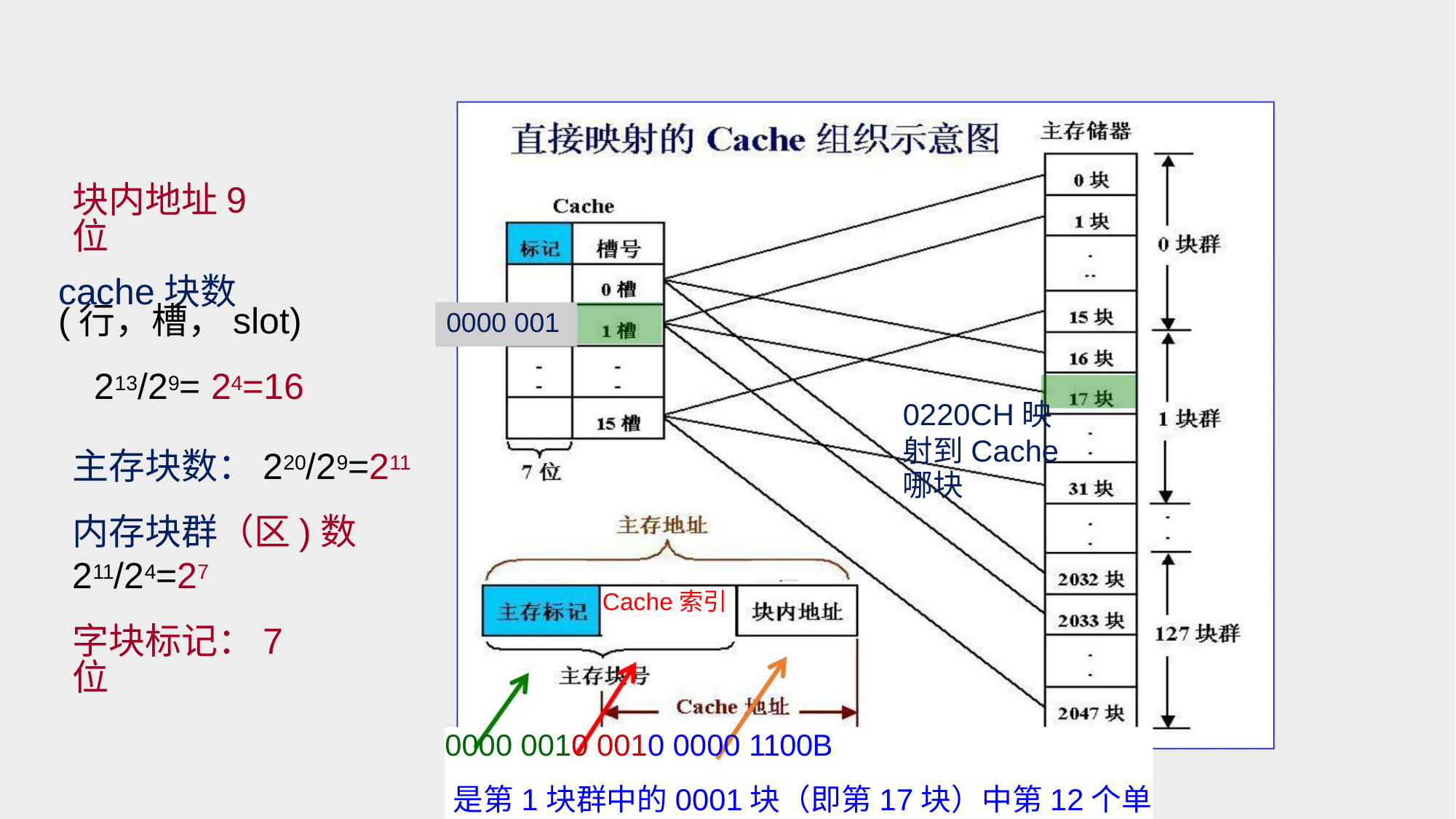

直接映射
假定数据在主存和Cache间的传送单位为512B(29),主存1MB,cache8KB(213 )
块长：29
块内地址9位
cache块数
(行，槽，slot)
0000 001
213/29= 24=16
0220CH映
射到Cache
哪块
主存块数：220/29=211
内存块群（区)数
211/24=27
Cache索引
字块标记：7位
0000 0010 0010 0000 1100B
是第1块群中的0001块（即第17块）中第12个单元！